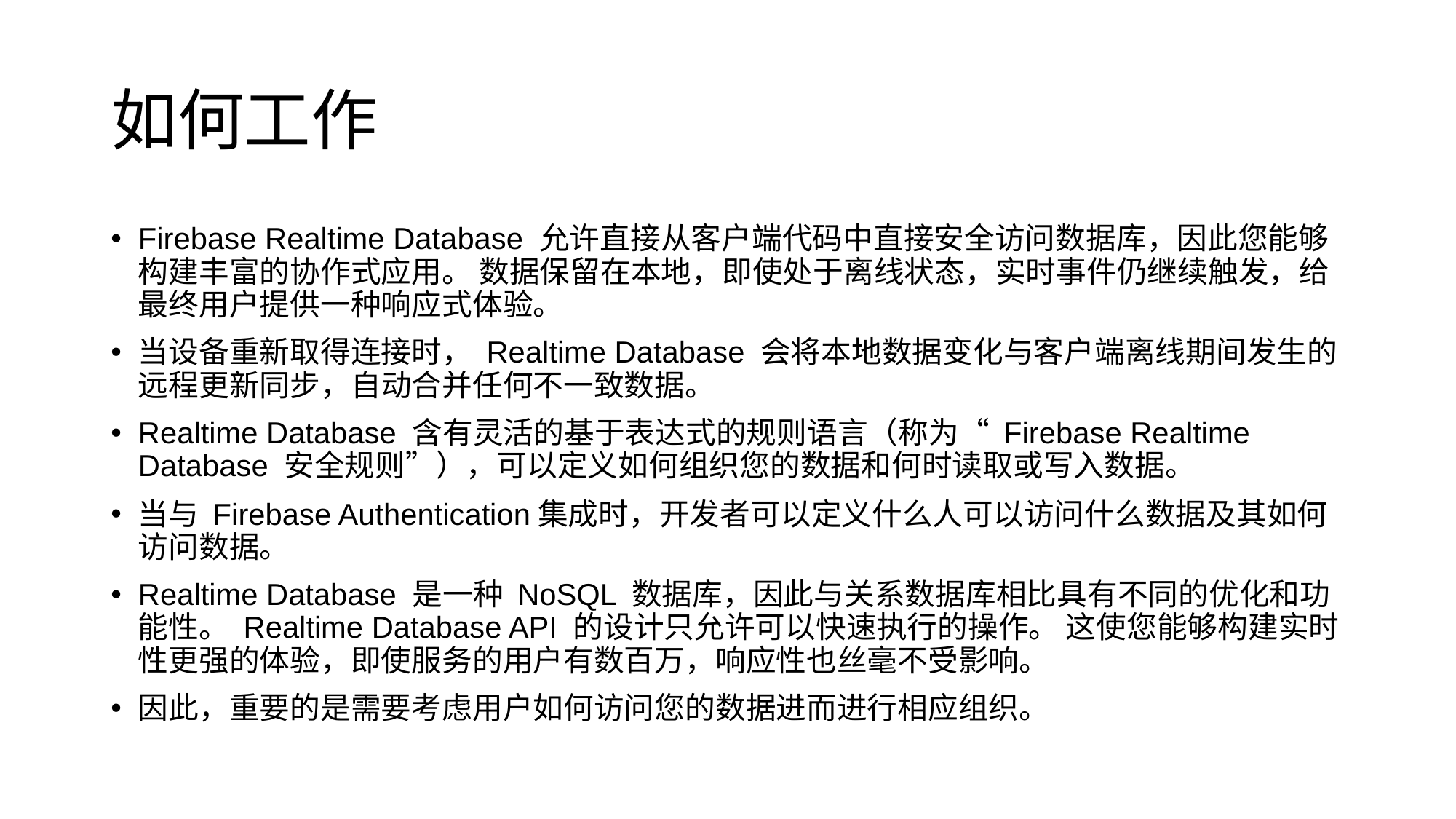

# 如何工作
Firebase Realtime Database 允许直接从客户端代码中直接安全访问数据库，因此您能够构建丰富的协作式应用。 数据保留在本地，即使处于离线状态，实时事件仍继续触发，给最终用户提供一种响应式体验。
当设备重新取得连接时， Realtime Database 会将本地数据变化与客户端离线期间发生的远程更新同步，自动合并任何不一致数据。
Realtime Database 含有灵活的基于表达式的规则语言（称为“ Firebase Realtime Database 安全规则”），可以定义如何组织您的数据和何时读取或写入数据。
当与 Firebase Authentication集成时，开发者可以定义什么人可以访问什么数据及其如何访问数据。
Realtime Database 是一种 NoSQL 数据库，因此与关系数据库相比具有不同的优化和功能性。 Realtime Database API 的设计只允许可以快速执行的操作。 这使您能够构建实时性更强的体验，即使服务的用户有数百万，响应性也丝毫不受影响。
因此，重要的是需要考虑用户如何访问您的数据进而进行相应组织。